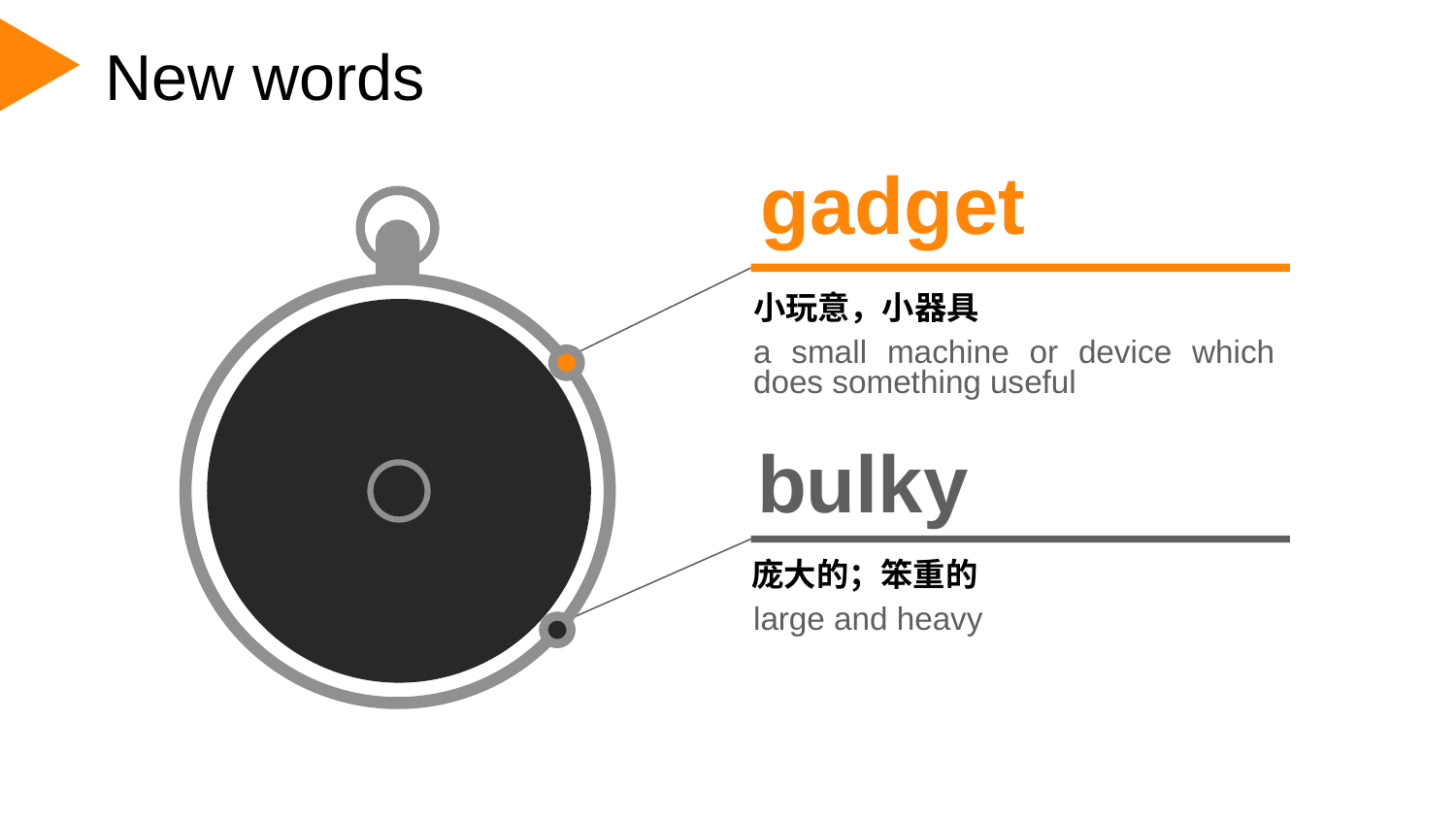

New words
gadget

小玩意，小器具
a small machine or device which does something useful

bulky

庞大的；笨重的
large and heavy